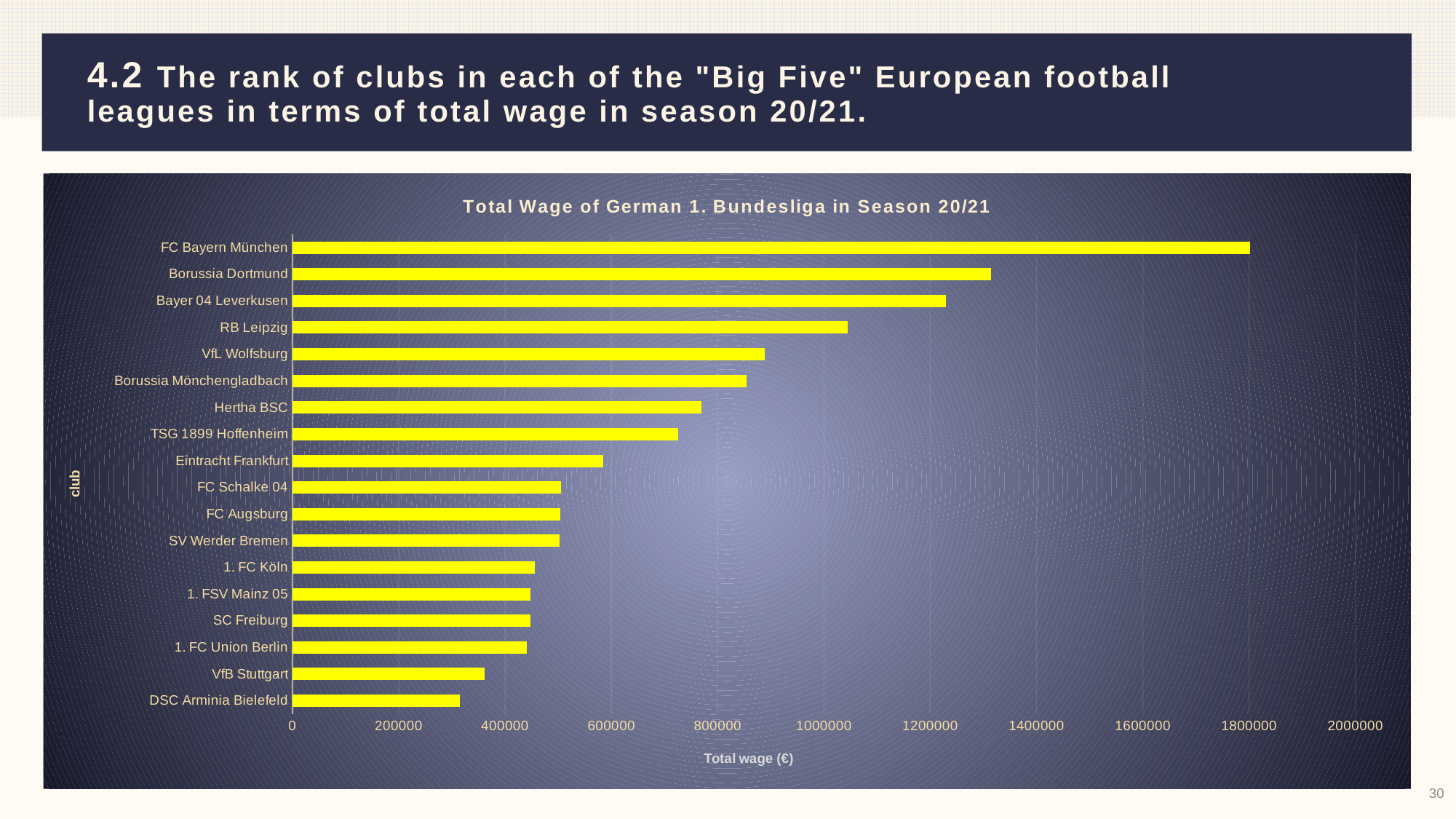

# 4.2 The rank of clubs in each of the "Big Five" European football 	leagues in terms of total wage in season 20/21.

### Chart: Total Wage of German 1. Bundesliga in Season 20/21

| Category | 汇总 |
|---|---|
| DSC Arminia Bielefeld | 315000.0 |
| VfB Stuttgart | 361300.0 |
| 1. FC Union Berlin | 440600.0 |
| SC Freiburg | 448000.0 |
| 1. FSV Mainz 05 | 448000.0 |
| 1. FC Köln | 456000.0 |
| SV Werder Bremen | 502000.0 |
| FC Augsburg | 504000.0 |
| FC Schalke 04 | 505000.0 |
| Eintracht Frankfurt | 585000.0 |
| TSG 1899 Hoffenheim | 725000.0 |
| Hertha BSC | 769500.0 |
| Borussia Mönchengladbach | 854600.0 |
| VfL Wolfsburg | 888000.0 |
| RB Leipzig | 1044550.0 |
| Bayer 04 Leverkusen | 1230000.0 |
| Borussia Dortmund | 1314000.0 |
| FC Bayern München | 1802000.0 |
30